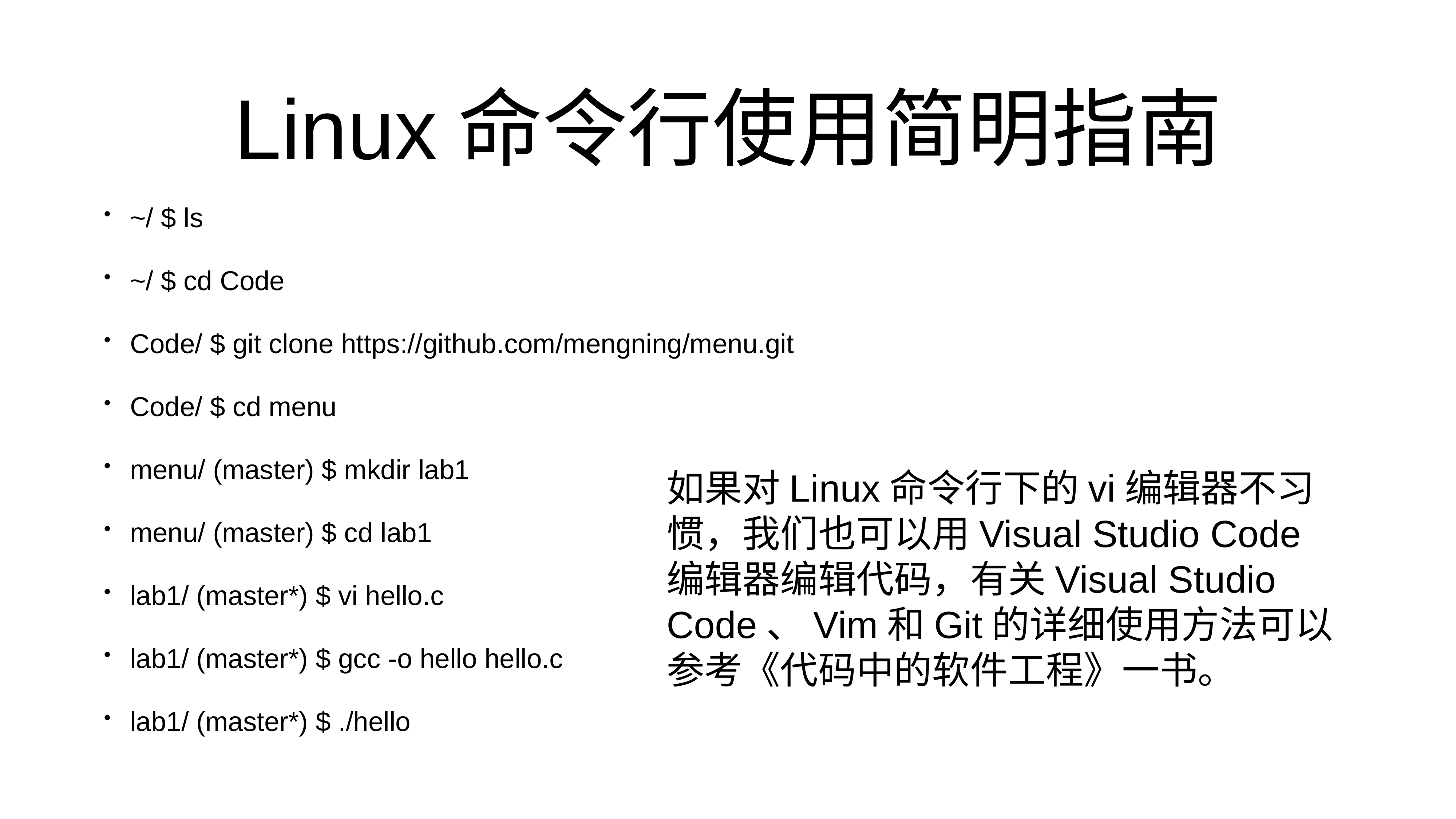

# Linux命令行使用简明指南
~/ $ ls
~/ $ cd Code
Code/ $ git clone https://github.com/mengning/menu.git
Code/ $ cd menu
menu/ (master) $ mkdir lab1
menu/ (master) $ cd lab1
lab1/ (master*) $ vi hello.c
lab1/ (master*) $ gcc -o hello hello.c
lab1/ (master*) $ ./hello
如果对Linux命令行下的vi编辑器不习惯，我们也可以用Visual Studio Code编辑器编辑代码，有关Visual Studio Code、Vim和Git的详细使用方法可以参考《代码中的软件工程》一书。